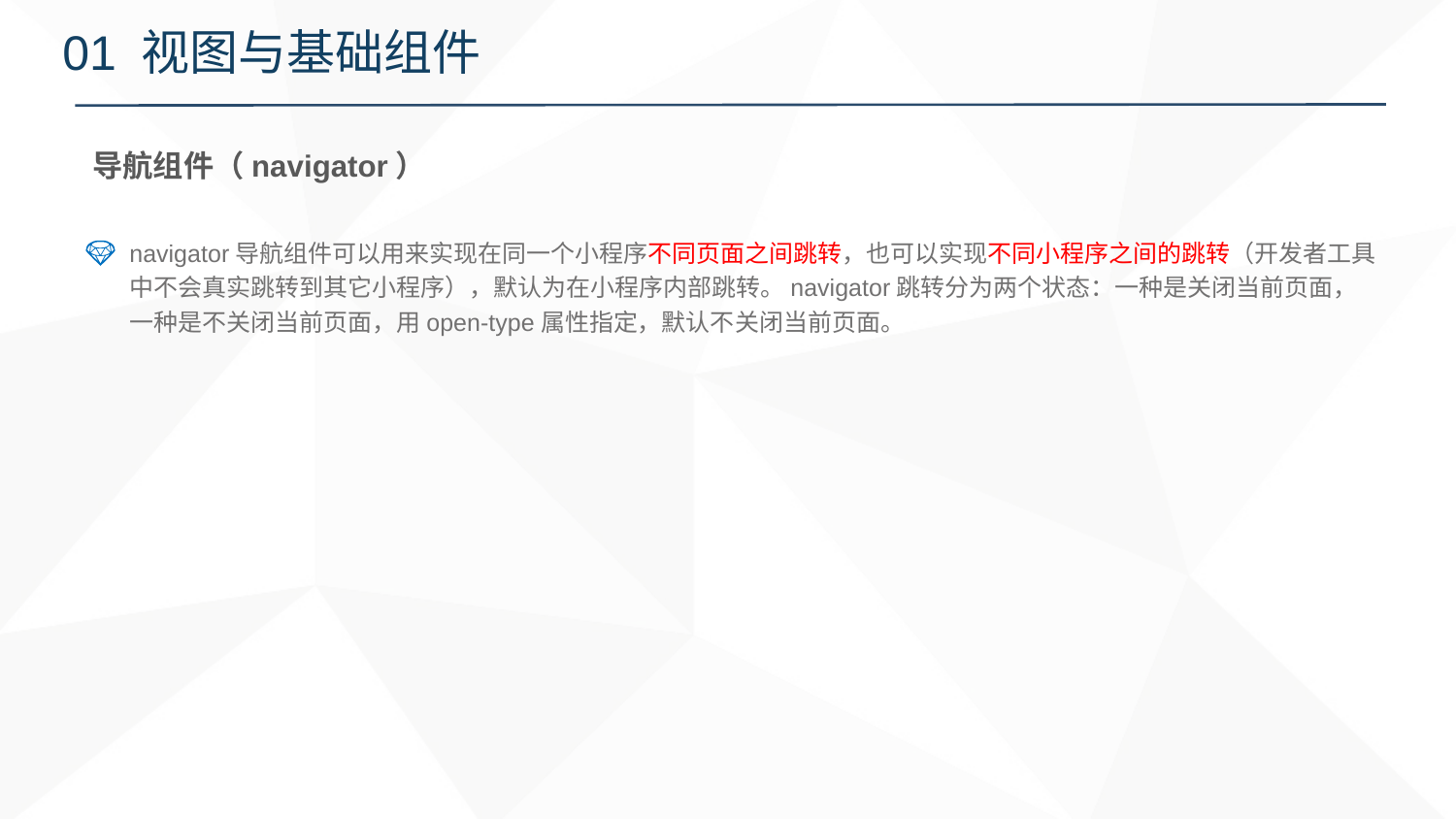

# 01 视图与基础组件
导航组件（navigator）
navigator导航组件可以用来实现在同一个小程序不同页面之间跳转，也可以实现不同小程序之间的跳转（开发者工具中不会真实跳转到其它小程序），默认为在小程序内部跳转。navigator跳转分为两个状态：一种是关闭当前页面，一种是不关闭当前页面，用open-type属性指定，默认不关闭当前页面。